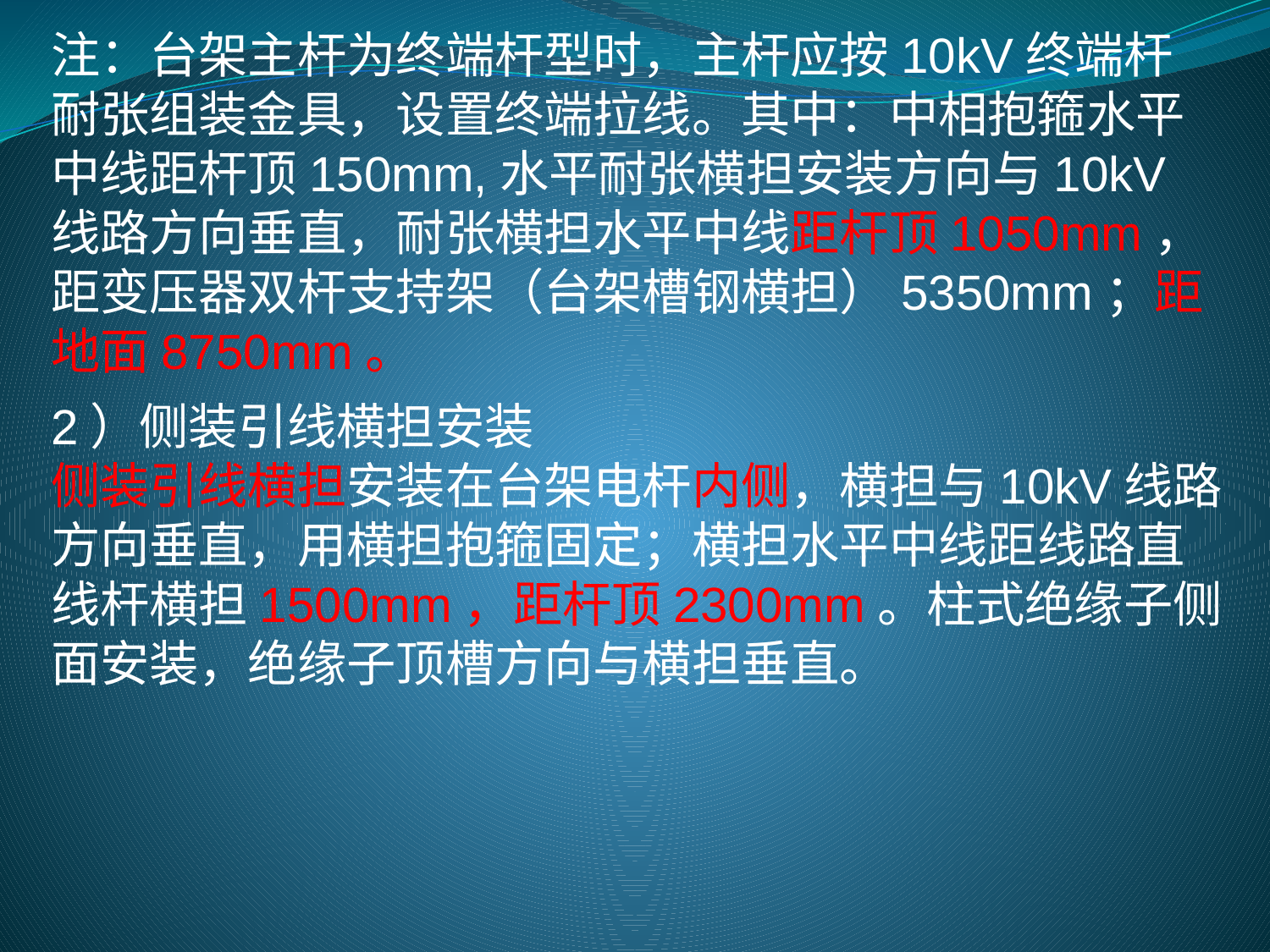

注：台架主杆为终端杆型时，主杆应按10kV终端杆耐张组装金具，设置终端拉线。其中：中相抱箍水平中线距杆顶150mm,水平耐张横担安装方向与10kV线路方向垂直，耐张横担水平中线距杆顶1050mm，距变压器双杆支持架（台架槽钢横担）5350mm；距地面8750mm。
2）侧装引线横担安装
侧装引线横担安装在台架电杆内侧，横担与10kV线路方向垂直，用横担抱箍固定；横担水平中线距线路直线杆横担1500mm，距杆顶2300mm。柱式绝缘子侧面安装，绝缘子顶槽方向与横担垂直。